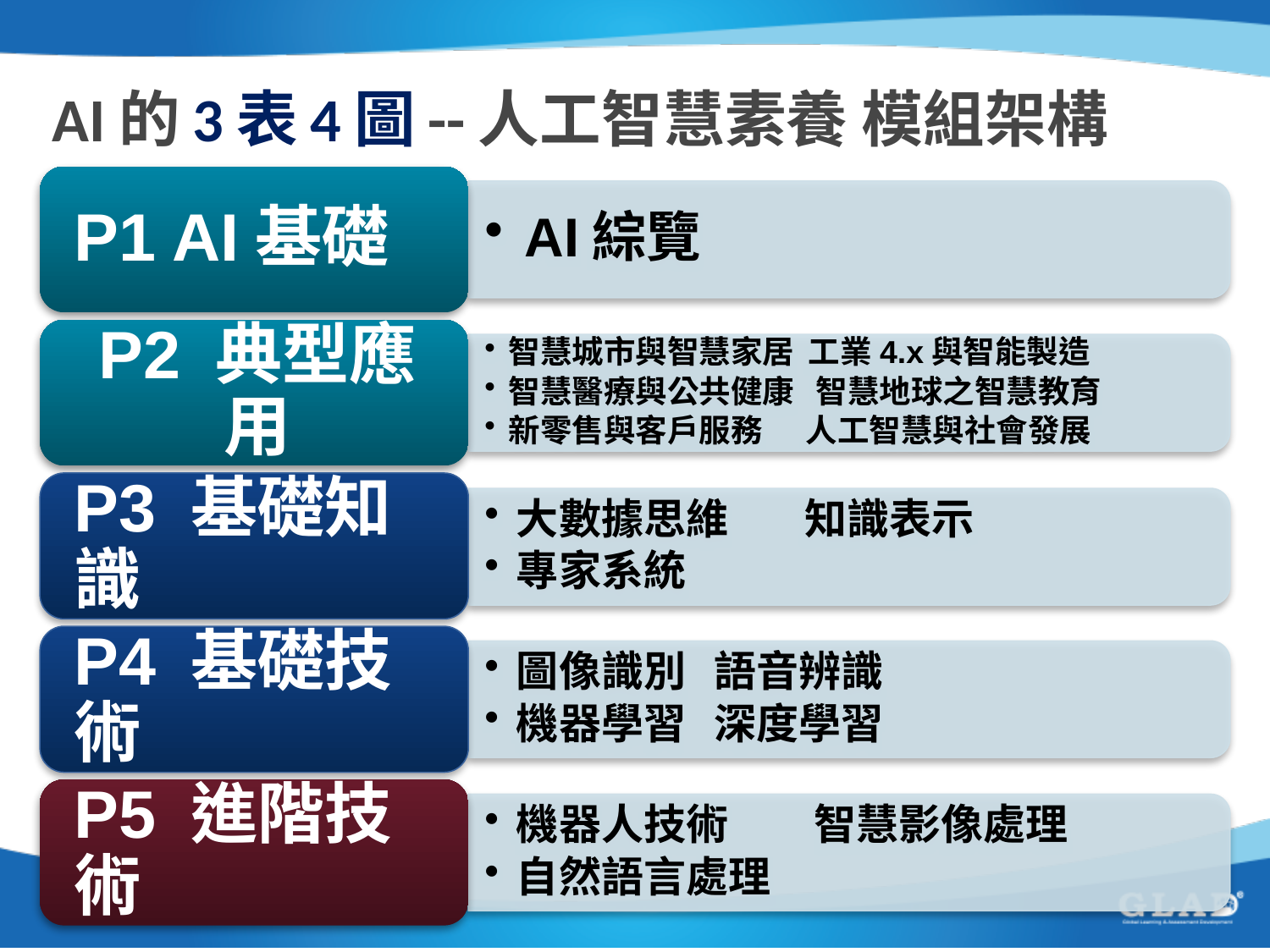

AI的3表4圖--人工智慧素養 模組架構
AI綜覽
P1 AI基礎
智慧城市與智慧家居  工業4.x與智能製造
智慧醫療與公共健康   智慧地球之智慧教育
新零售與客戶服務      人工智慧與社會發展
P2 典型應用
大數據思維        知識表示
專家系統
P3 基礎知識
圖像識別   語音辨識
機器學習   深度學習
P4 基礎技術
機器人技術         智慧影像處理
自然語言處理
P5 進階技術